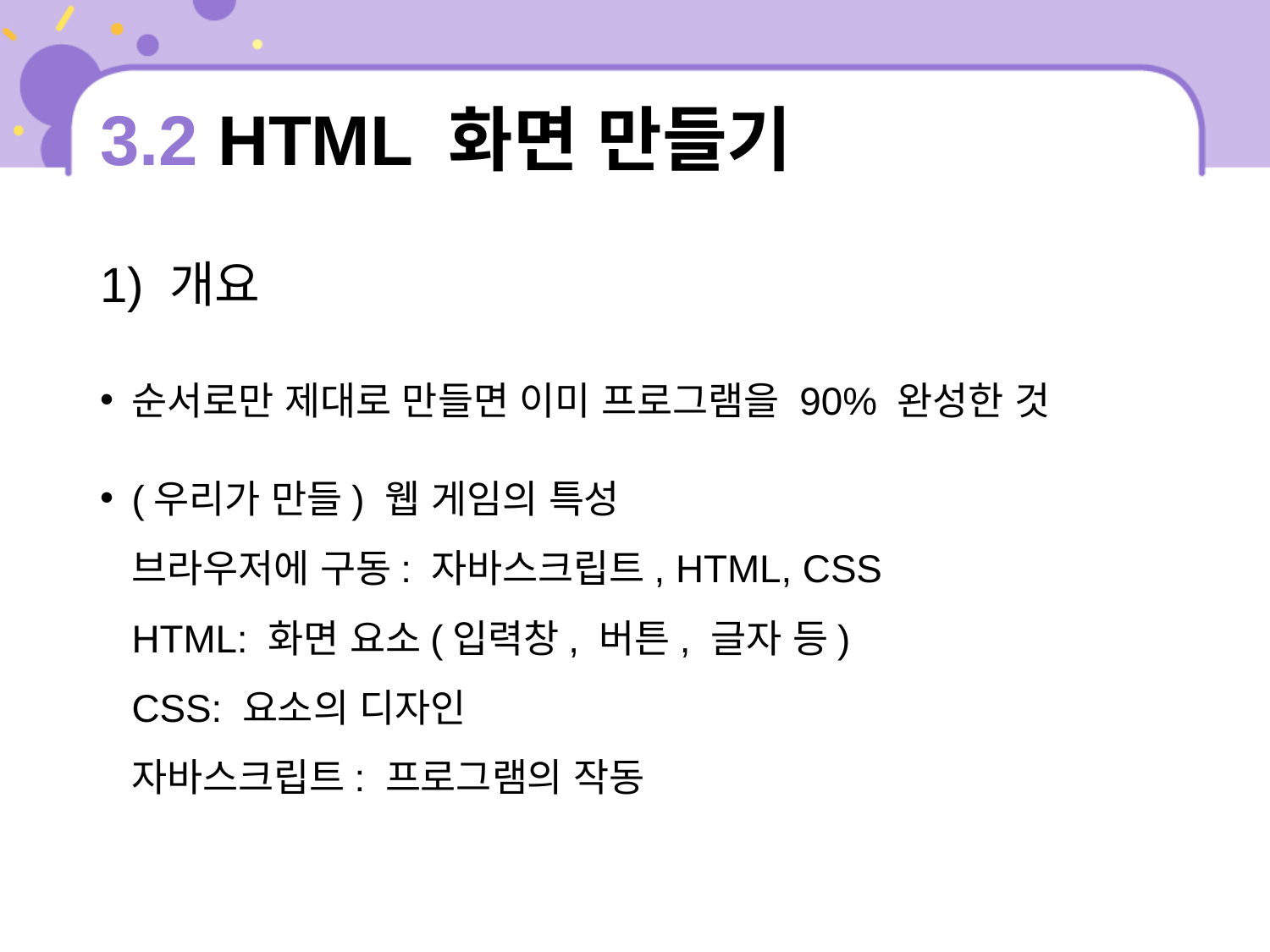

# 3.2 HTML 화면 만들기
1) 개요
순서로만 제대로 만들면 이미 프로그램을 90% 완성한 것
(우리가 만들) 웹 게임의 특성
브라우저에 구동: 자바스크립트, HTML, CSS
HTML: 화면 요소(입력창, 버튼, 글자 등)
CSS: 요소의 디자인
자바스크립트: 프로그램의 작동